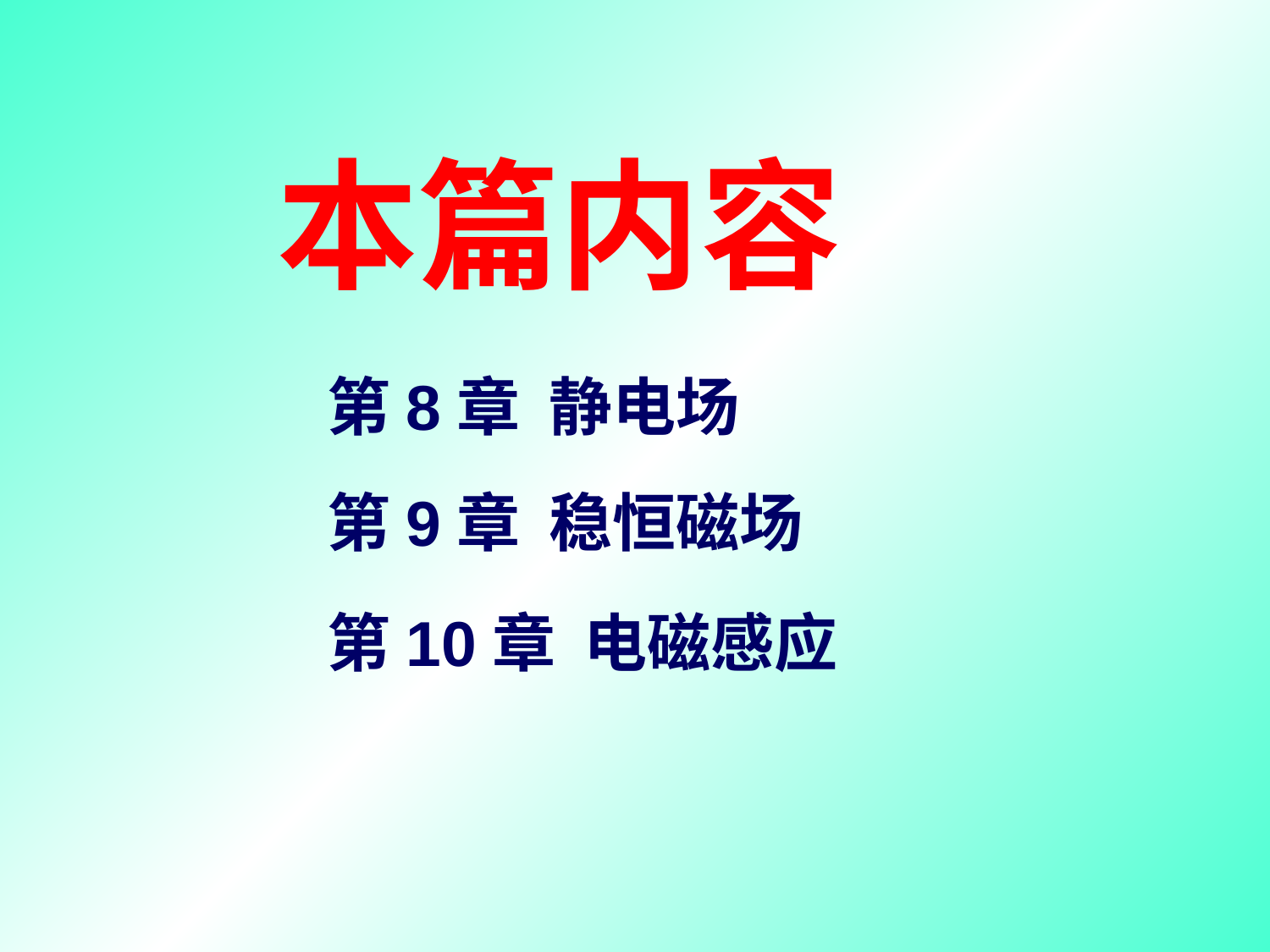

本篇内容
第8章  静电场
第9章  稳恒磁场
第10章  电磁感应